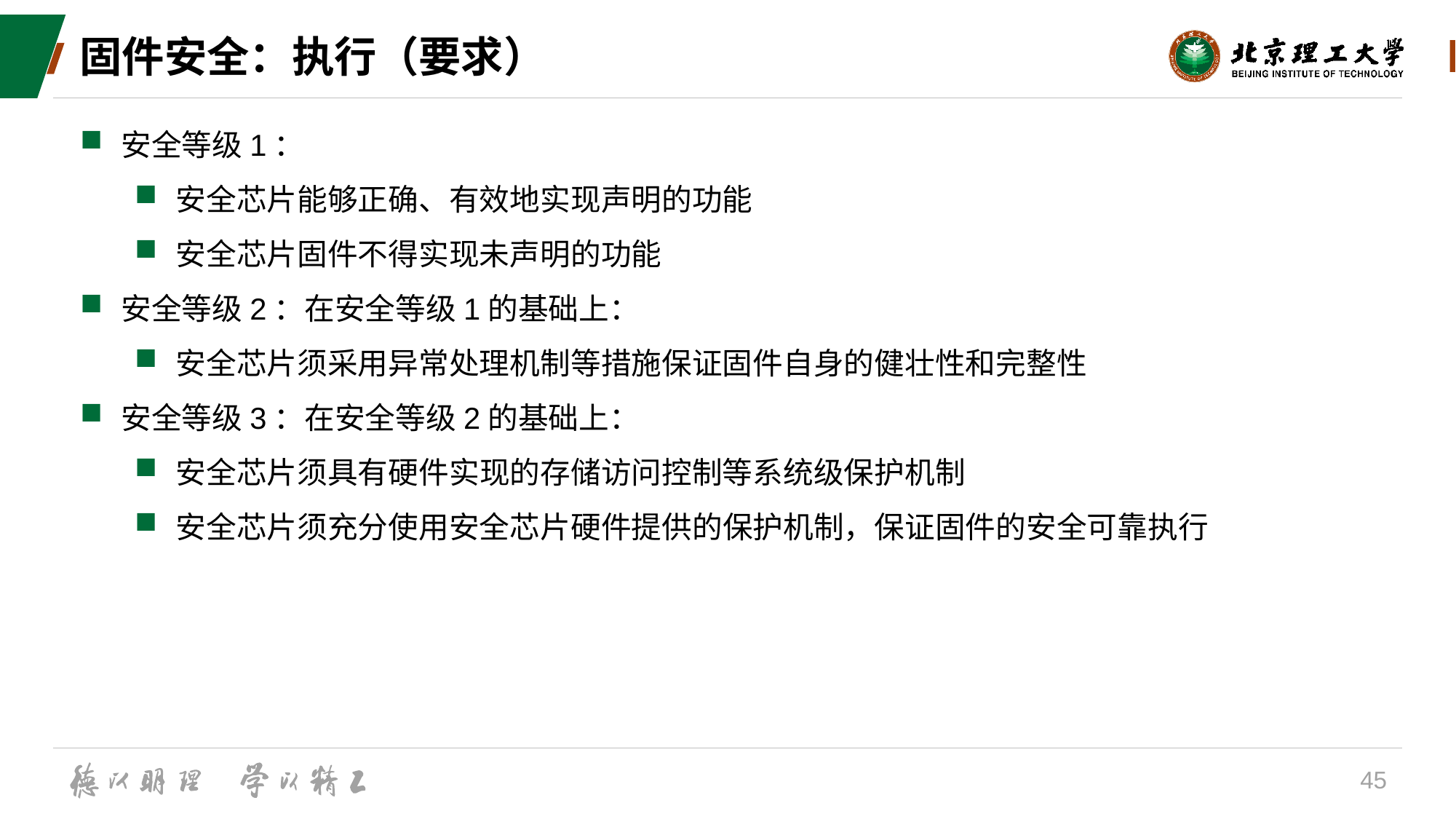

# 固件安全：执行（要求）
安全等级1：
安全芯片能够正确、有效地实现声明的功能
安全芯片固件不得实现未声明的功能
安全等级2：在安全等级1的基础上：
安全芯片须采用异常处理机制等措施保证固件自身的健壮性和完整性
安全等级3：在安全等级2的基础上：
安全芯片须具有硬件实现的存储访问控制等系统级保护机制
安全芯片须充分使用安全芯片硬件提供的保护机制，保证固件的安全可靠执行